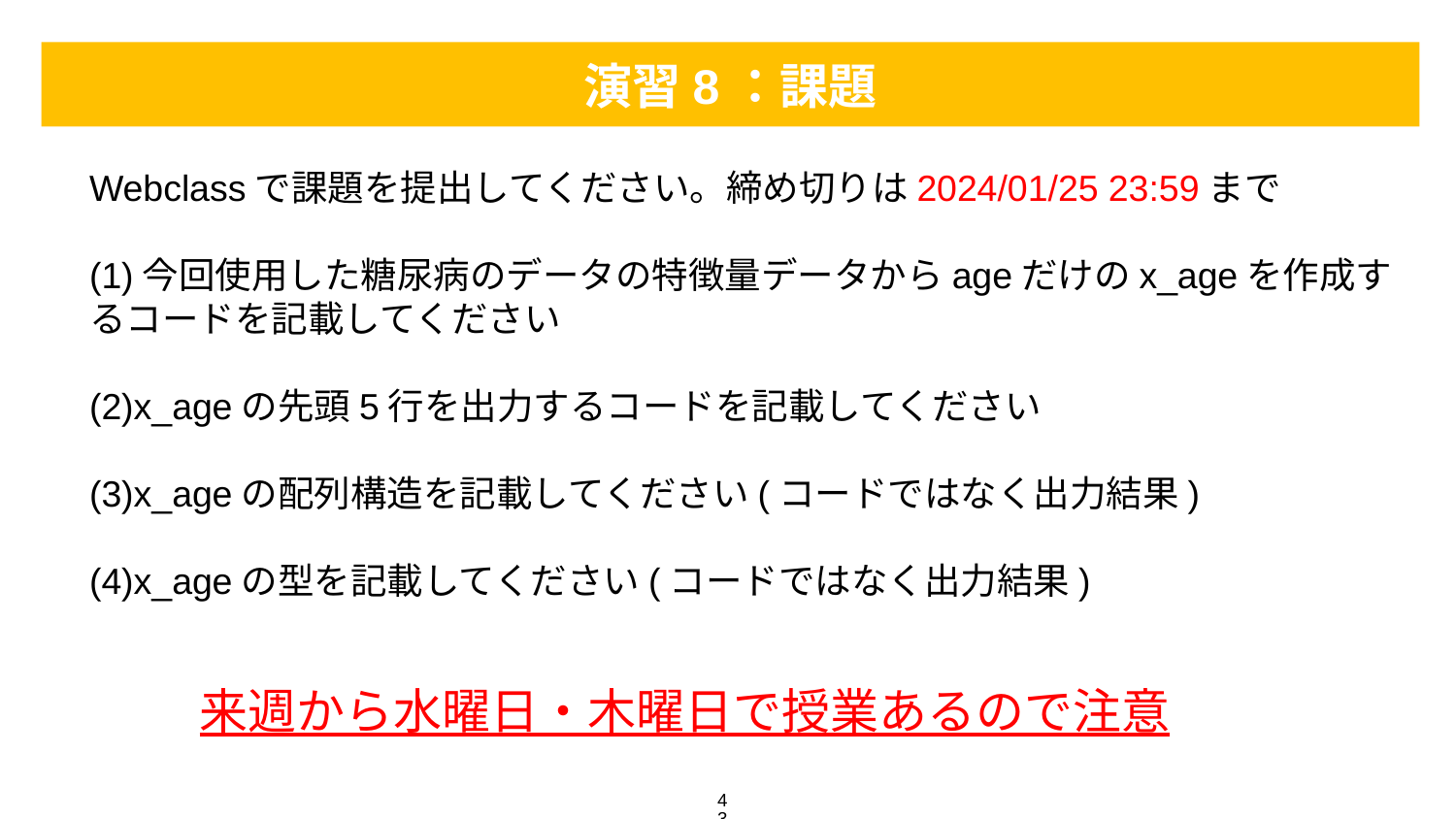

演習8：課題
Webclassで課題を提出してください。締め切りは2024/01/25 23:59まで

(1)今回使用した糖尿病のデータの特徴量データからageだけのx_ageを作成するコードを記載してください

(2)x_ageの先頭5行を出力するコードを記載してください

(3)x_ageの配列構造を記載してください(コードではなく出力結果)

(4)x_ageの型を記載してください(コードではなく出力結果)

来週から水曜日・木曜日で授業あるので注意
43